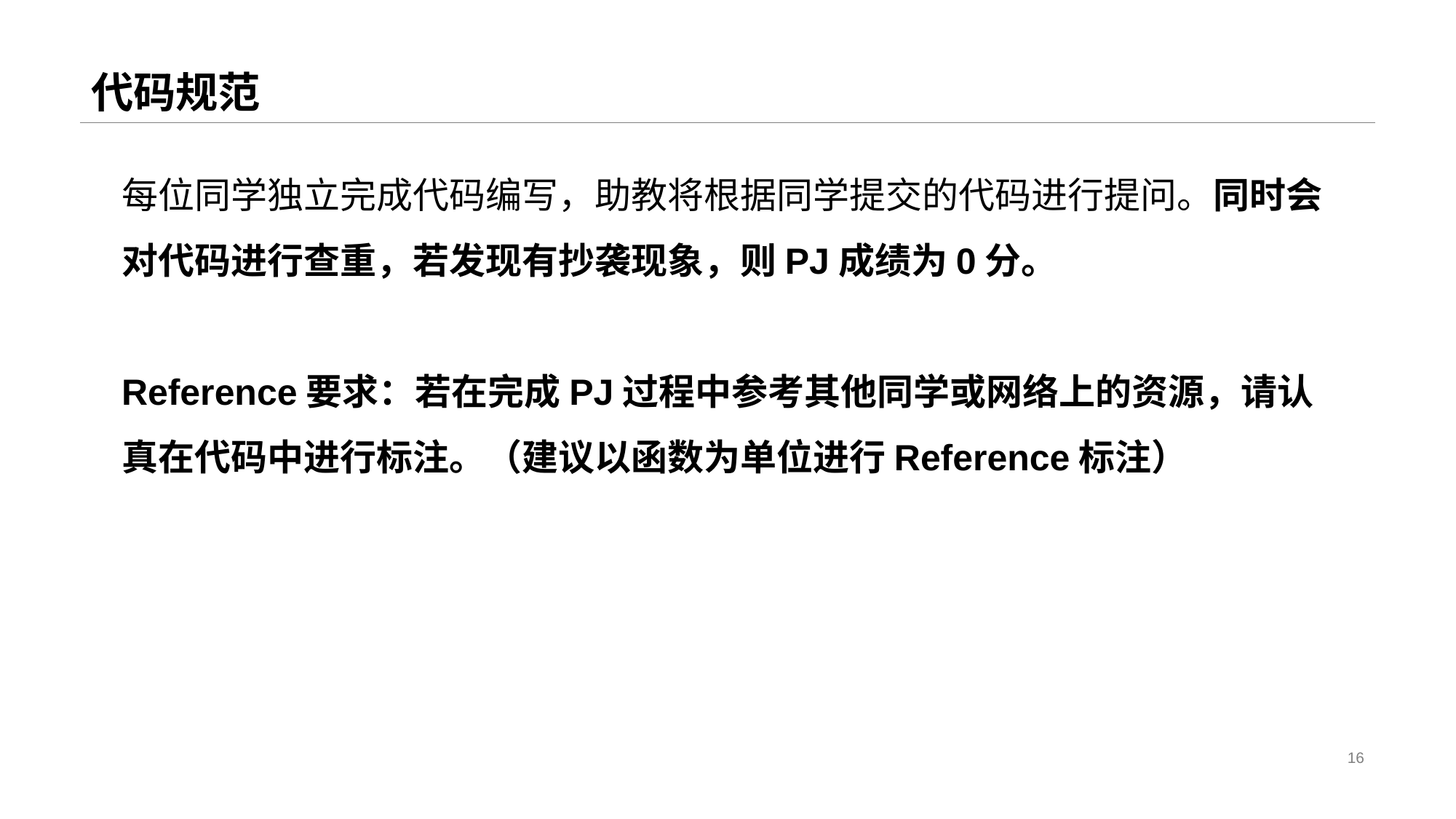

# 代码规范
每位同学独立完成代码编写，助教将根据同学提交的代码进行提问。同时会对代码进行查重，若发现有抄袭现象，则PJ成绩为0分。

Reference要求：若在完成PJ过程中参考其他同学或网络上的资源，请认真在代码中进行标注。（建议以函数为单位进行Reference标注）
16